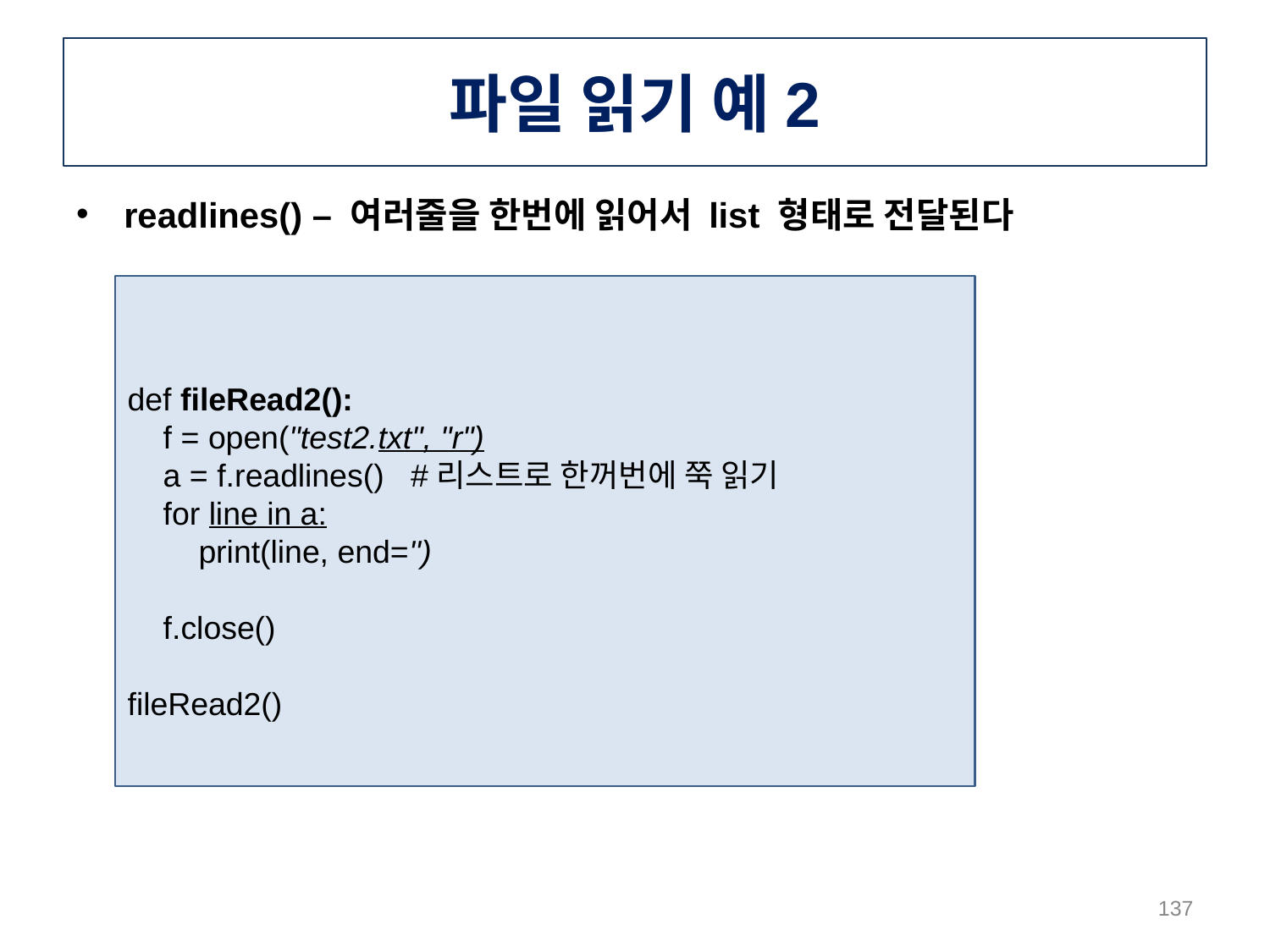

# 파일 읽기 예2
readlines() – 여러줄을 한번에 읽어서 list 형태로 전달된다

def fileRead2():
    f = open("test2.txt", "r")
    a = f.readlines()   #리스트로 한꺼번에 쭉 읽기
    for line in a:
        print(line, end='')

    f.close()

fileRead2()
137